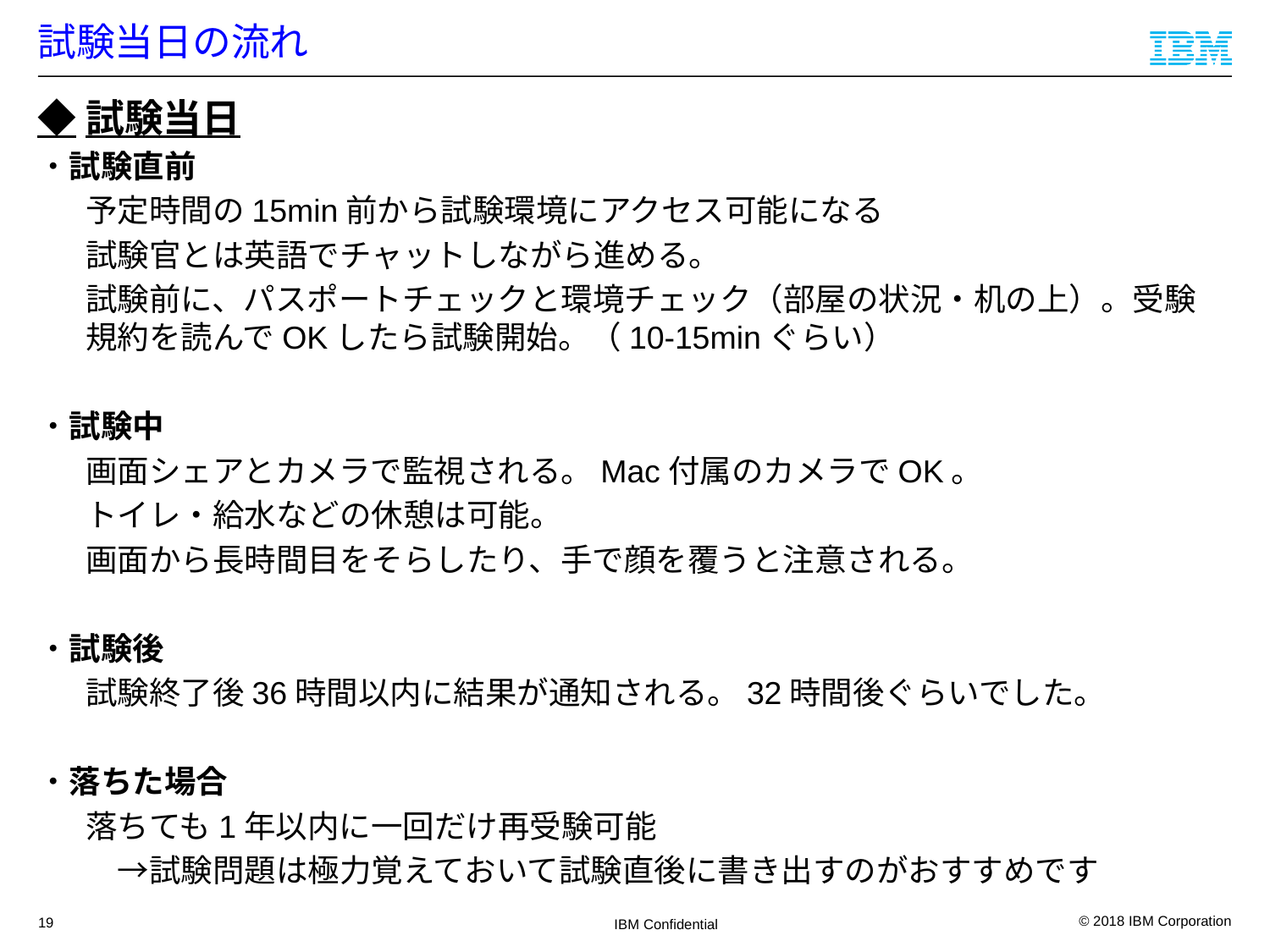

# 試験当日の流れ
◆試験当日
・試験直前
予定時間の15min前から試験環境にアクセス可能になる
試験官とは英語でチャットしながら進める。
試験前に、パスポートチェックと環境チェック（部屋の状況・机の上）。受験規約を読んでOKしたら試験開始。（10-15minぐらい）

・試験中
画面シェアとカメラで監視される。Mac付属のカメラでOK。
トイレ・給水などの休憩は可能。
画面から長時間目をそらしたり、手で顔を覆うと注意される。

・試験後
試験終了後36時間以内に結果が通知される。32時間後ぐらいでした。

・落ちた場合
落ちても1年以内に一回だけ再受験可能
　→試験問題は極力覚えておいて試験直後に書き出すのがおすすめです